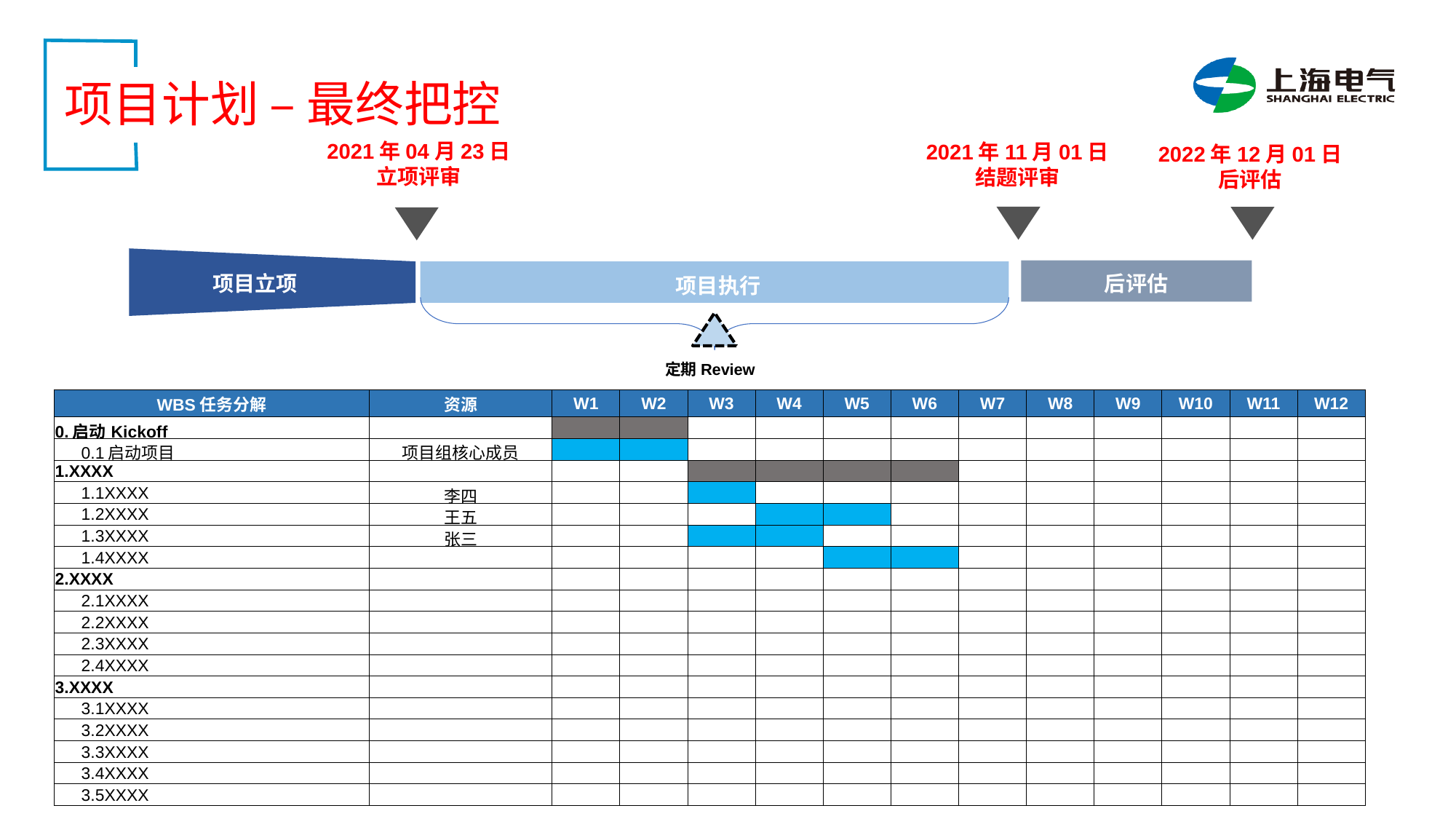

项目计划 – 最终把控
2021年04月23日
立项评审
2021年11月01日
结题评审
2022年12月01日
后评估

项目立项
后评估
项目执行

 定期Review
| WBS任务分解 | 资源 | W1 | W2 | W3 | W4 | W5 | W6 | W7 | W8 | W9 | W10 | W11 | W12 |
| --- | --- | --- | --- | --- | --- | --- | --- | --- | --- | --- | --- | --- | --- |
| 0.启动Kickoff |  |  |  |  |  |  |  |  |  |  |  |  |  |
| 0.1启动项目 | 项目组核心成员 |  |  |  |  |  |  |  |  |  |  |  |  |
| 1.XXXX |  |  |  |  |  |  |  |  |  |  |  |  |  |
| 1.1XXXX | 李四 |  |  |  |  |  |  |  |  |  |  |  |  |
| 1.2XXXX | 王五 |  |  |  |  |  |  |  |  |  |  |  |  |
| 1.3XXXX | 张三 |  |  |  |  |  |  |  |  |  |  |  |  |
| 1.4XXXX |  |  |  |  |  |  |  |  |  |  |  |  |  |
| 2.XXXX |  |  |  |  |  |  |  |  |  |  |  |  |  |
| 2.1XXXX |  |  |  |  |  |  |  |  |  |  |  |  |  |
| 2.2XXXX |  |  |  |  |  |  |  |  |  |  |  |  |  |
| 2.3XXXX |  |  |  |  |  |  |  |  |  |  |  |  |  |
| 2.4XXXX |  |  |  |  |  |  |  |  |  |  |  |  |  |
| 3.XXXX |  |  |  |  |  |  |  |  |  |  |  |  |  |
| 3.1XXXX |  |  |  |  |  |  |  |  |  |  |  |  |  |
| 3.2XXXX |  |  |  |  |  |  |  |  |  |  |  |  |  |
| 3.3XXXX |  |  |  |  |  |  |  |  |  |  |  |  |  |
| 3.4XXXX |  |  |  |  |  |  |  |  |  |  |  |  |  |
| 3.5XXXX |  |  |  |  |  |  |  |  |  |  |  |  |  |